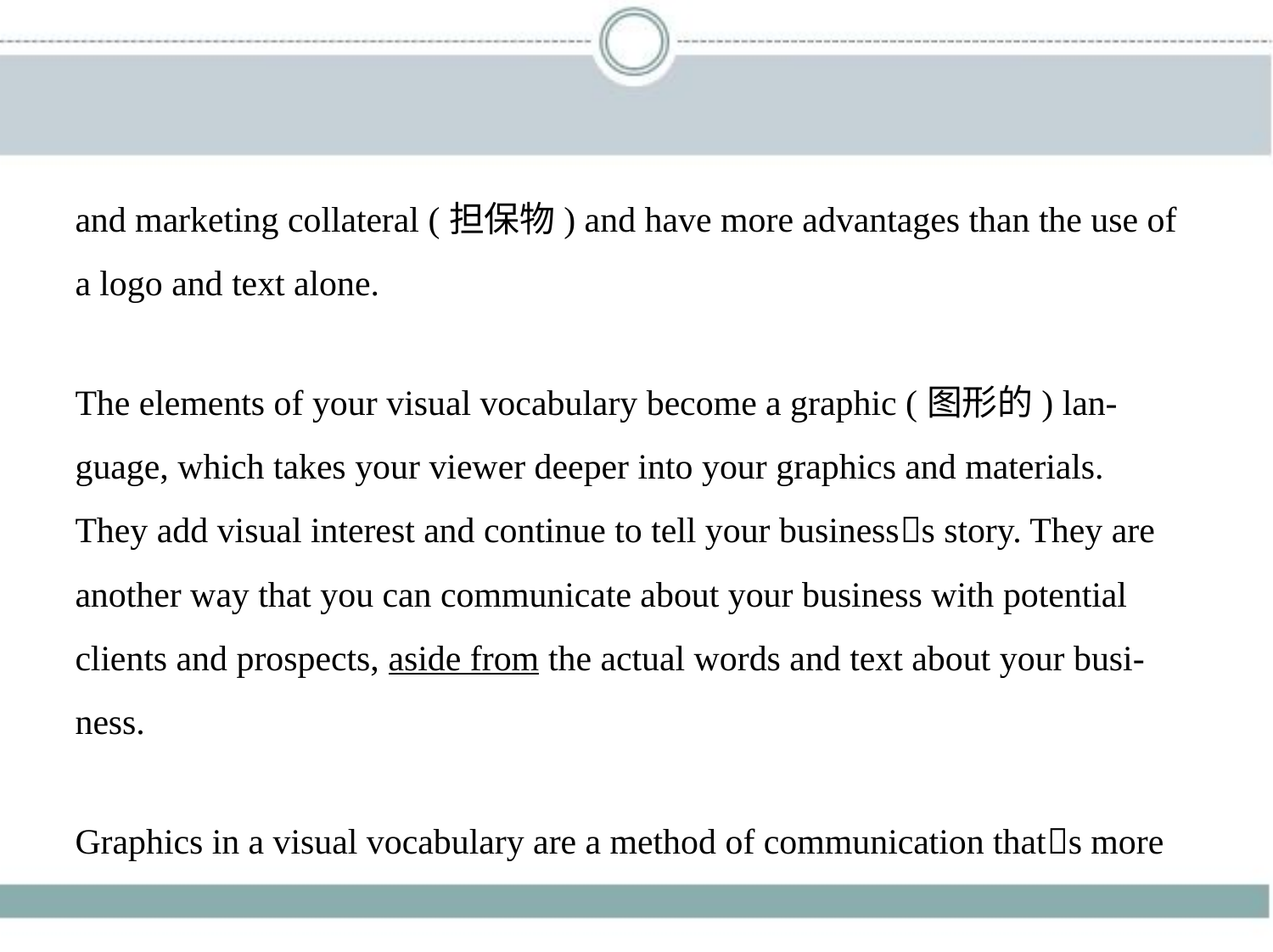

and marketing collateral (担保物) and have more advantages than the use of
a logo and text alone.
The elements of your visual vocabulary become a graphic (图形的) lan-
guage, which takes your viewer deeper into your graphics and materials.
They add visual interest and continue to tell your business􀆳s story. They are
another way that you can communicate about your business with potential
clients and prospects, aside from the actual words and text about your busi-
ness.
Graphics in a visual vocabulary are a method of communication that􀆳s more